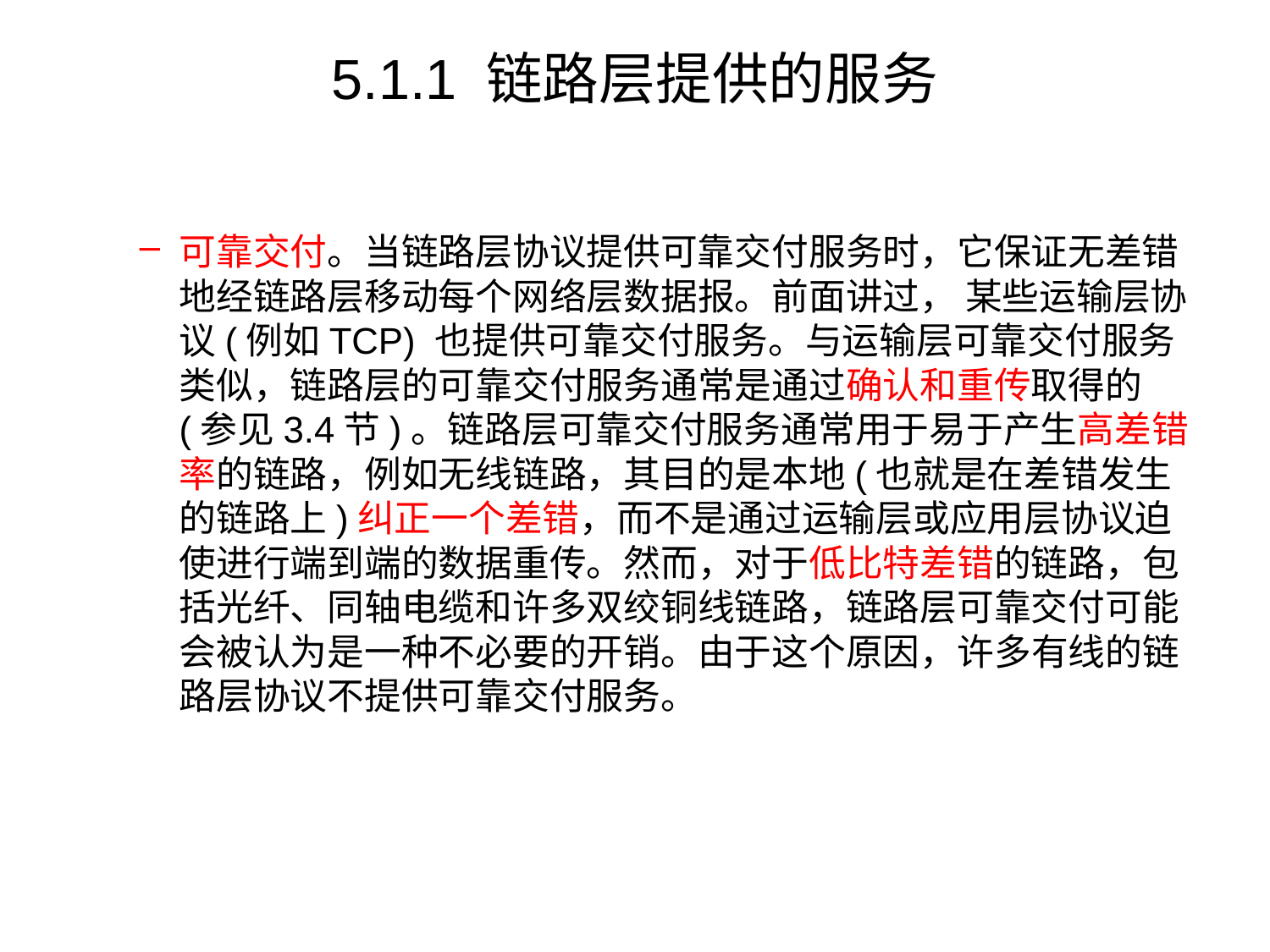

# 5.1.1 链路层提供的服务
可靠交付。当链路层协议提供可靠交付服务时，它保证无差错地经链路层移动每个网络层数据报。前面讲过， 某些运输层协议(例如TCP) 也提供可靠交付服务。与运输层可靠交付服务类似，链路层的可靠交付服务通常是通过确认和重传取得的(参见3.4节)。链路层可靠交付服务通常用于易于产生高差错率的链路，例如无线链路，其目的是本地(也就是在差错发生的链路上)纠正一个差错，而不是通过运输层或应用层协议迫使进行端到端的数据重传。然而，对于低比特差错的链路，包括光纤、同轴电缆和许多双绞铜线链路，链路层可靠交付可能会被认为是一种不必要的开销。由于这个原因，许多有线的链路层协议不提供可靠交付服务。